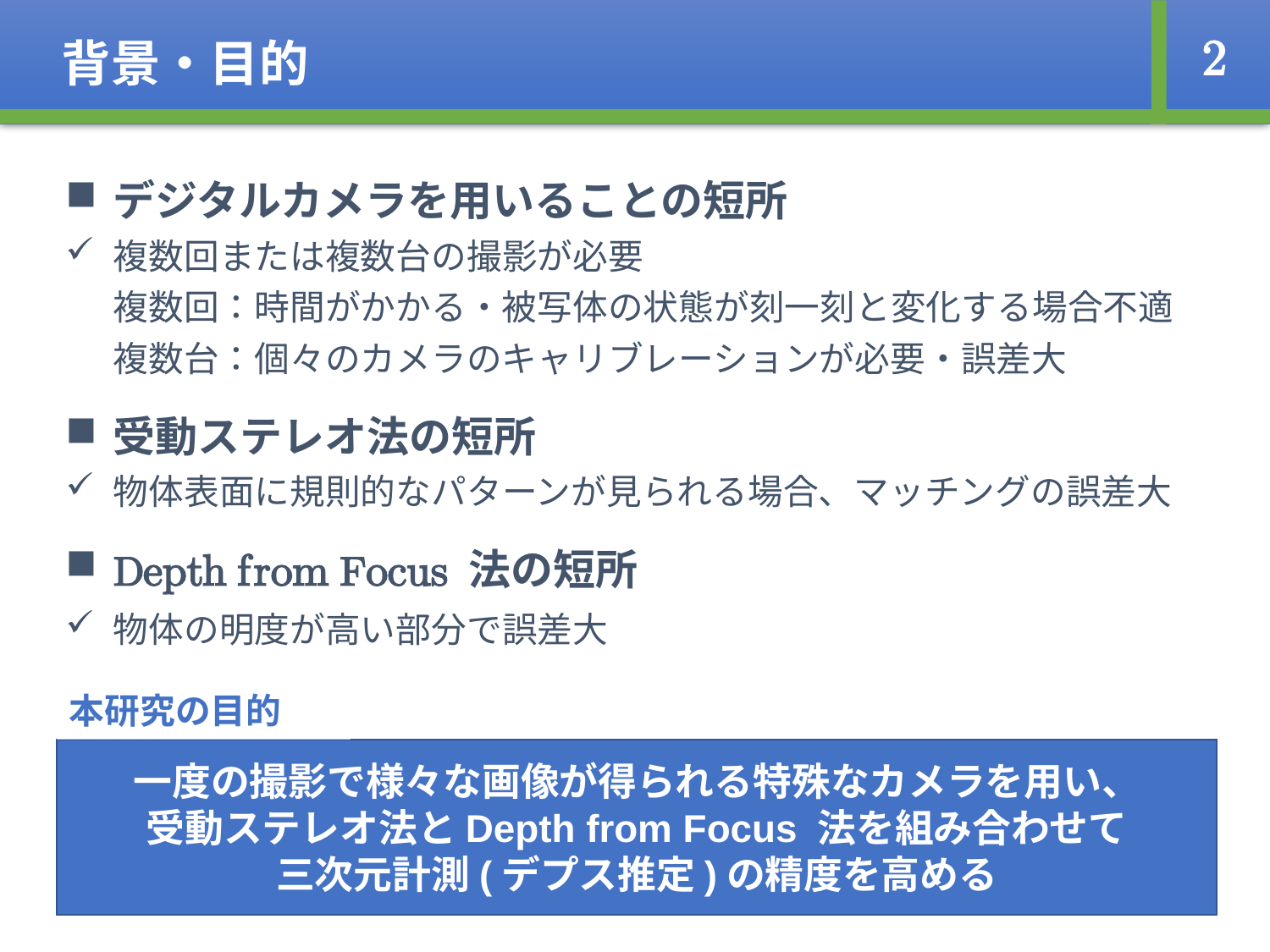

背景・目的
2

デジタルカメラを用いることの短所
複数回または複数台の撮影が必要
     複数回：時間がかかる・被写体の状態が刻一刻と変化する場合不適
     複数台：個々のカメラのキャリブレーションが必要・誤差大

受動ステレオ法の短所
物体表面に規則的なパターンが見られる場合、マッチングの誤差大

Depth from Focus 法の短所
物体の明度が高い部分で誤差大
本研究の目的
一度の撮影で様々な画像が得られる特殊なカメラを用い、
受動ステレオ法とDepth from Focus 法を組み合わせて
三次元計測(デプス推定)の精度を高める